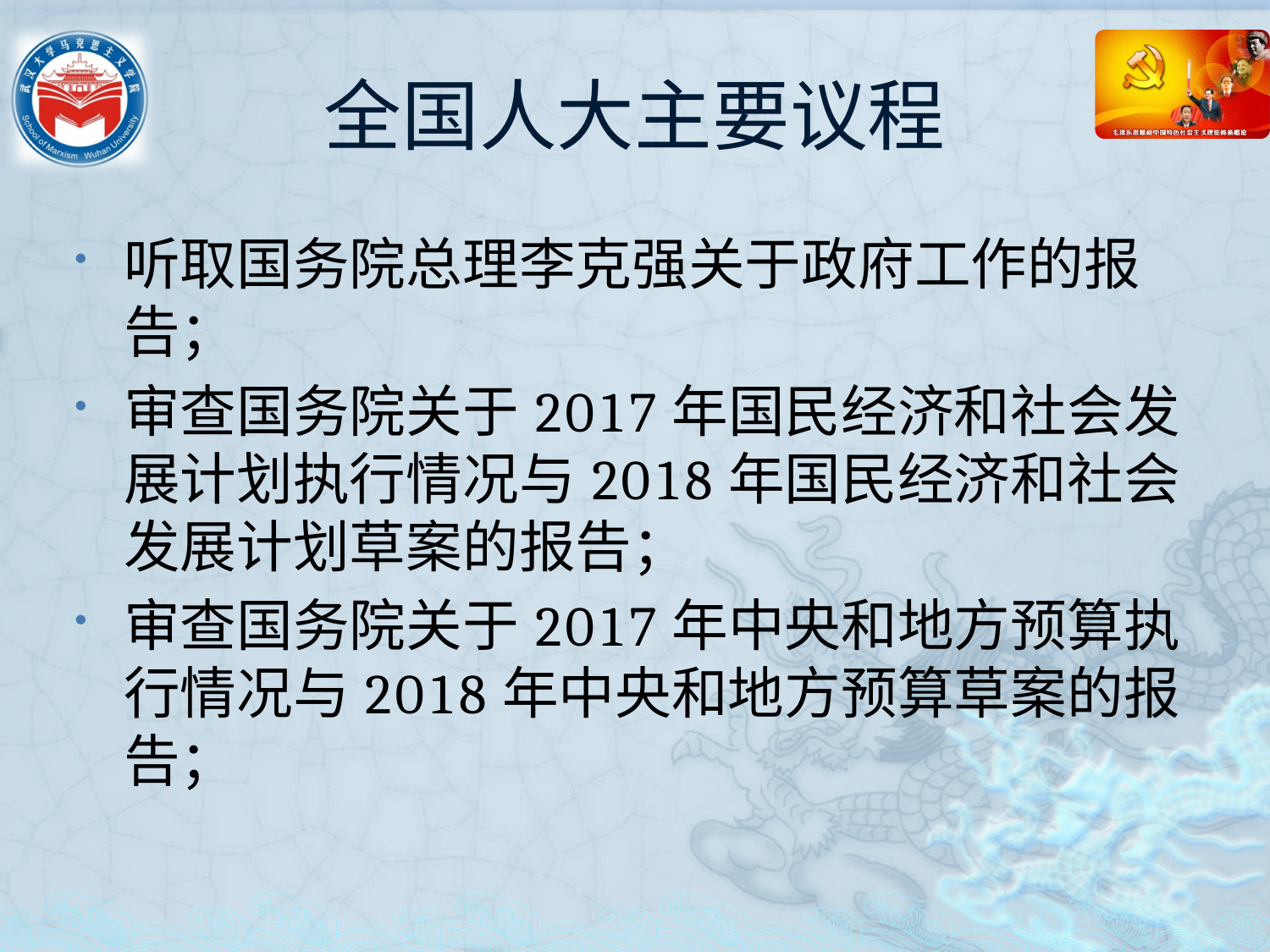

# 全国人大主要议程
听取国务院总理李克强关于政府工作的报告；
审查国务院关于2017年国民经济和社会发展计划执行情况与2018年国民经济和社会发展计划草案的报告；
审查国务院关于2017年中央和地方预算执行情况与2018年中央和地方预算草案的报告；